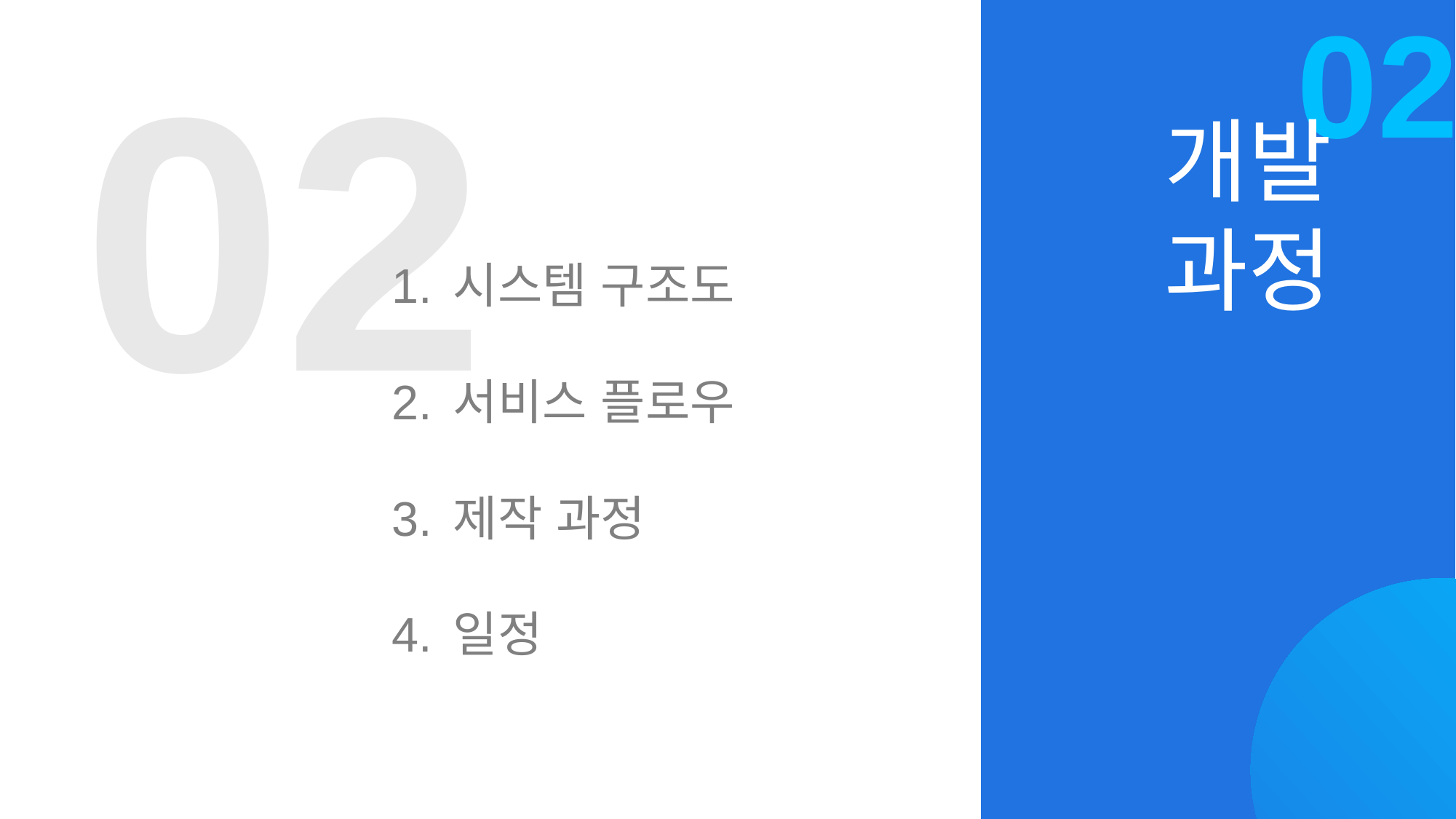

02
02
개발
과정
시스템 구조도

서비스 플로우

제작 과정

일정